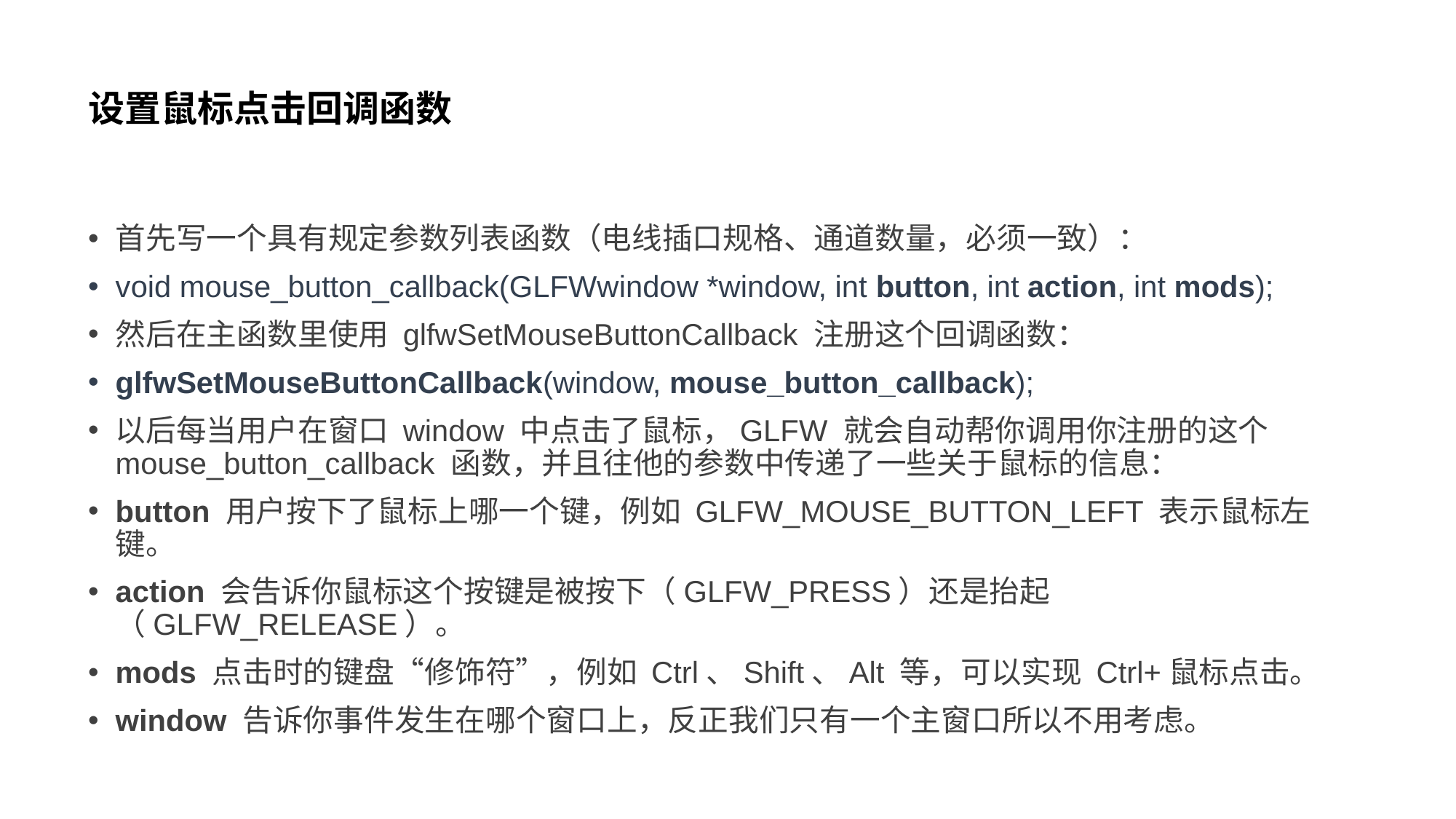

# 设置鼠标点击回调函数
首先写一个具有规定参数列表函数（电线插口规格、通道数量，必须一致）：
void mouse_button_callback(GLFWwindow *window, int button, int action, int mods);
然后在主函数里使用 glfwSetMouseButtonCallback 注册这个回调函数：
glfwSetMouseButtonCallback(window, mouse_button_callback);
以后每当用户在窗口 window 中点击了鼠标，GLFW 就会自动帮你调用你注册的这个 mouse_button_callback 函数，并且往他的参数中传递了一些关于鼠标的信息：
button 用户按下了鼠标上哪一个键，例如 GLFW_MOUSE_BUTTON_LEFT 表示鼠标左键。
action 会告诉你鼠标这个按键是被按下（GLFW_PRESS）还是抬起（GLFW_RELEASE）。
mods 点击时的键盘“修饰符”，例如 Ctrl、Shift、Alt 等，可以实现 Ctrl+鼠标点击。
window 告诉你事件发生在哪个窗口上，反正我们只有一个主窗口所以不用考虑。